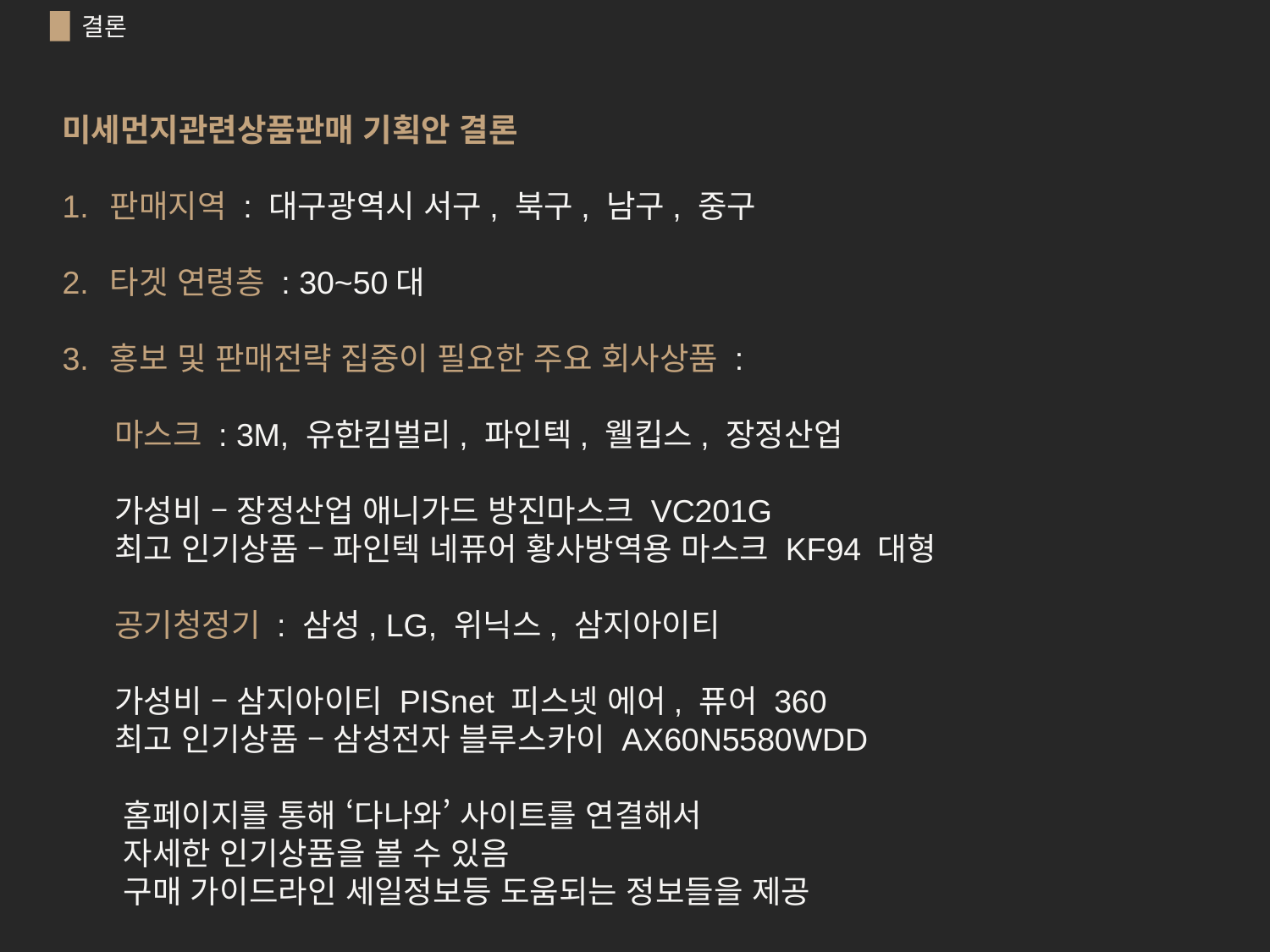

결론
미세먼지관련상품판매 기획안 결론

판매지역 : 대구광역시 서구, 북구, 남구, 중구

타겟 연령층 : 30~50대

홍보 및 판매전략 집중이 필요한 주요 회사상품 :

     마스크 : 3M, 유한킴벌리, 파인텍, 웰킵스, 장정산업

     가성비 – 장정산업 애니가드 방진마스크 VC201G
     최고 인기상품 – 파인텍 네퓨어 황사방역용 마스크 KF94 대형

     공기청정기 : 삼성, LG, 위닉스, 삼지아이티

     가성비 – 삼지아이티 PISnet 피스넷 에어, 퓨어 360
     최고 인기상품 – 삼성전자 블루스카이 AX60N5580WDD

      홈페이지를 통해 ‘다나와’ 사이트를 연결해서
      자세한 인기상품을 볼 수 있음
      구매 가이드라인 세일정보등 도움되는 정보들을 제공